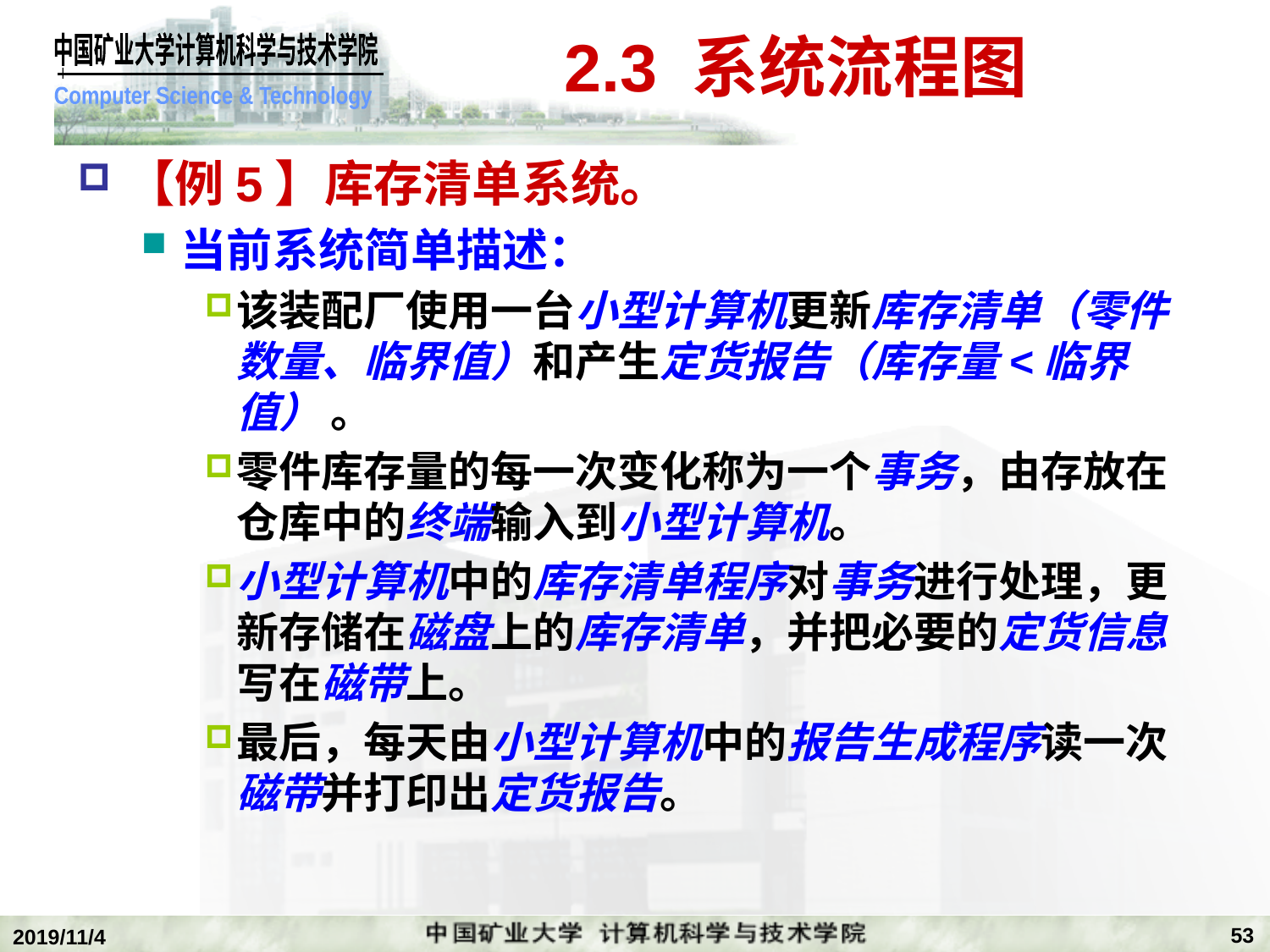

# 2.3 系统流程图
【例5】库存清单系统。
当前系统简单描述：
该装配厂使用一台小型计算机更新库存清单（零件数量、临界值）和产生定货报告（库存量<临界值） 。
零件库存量的每一次变化称为一个事务，由存放在仓库中的终端输入到小型计算机。
小型计算机中的库存清单程序对事务进行处理，更新存储在磁盘上的库存清单，并把必要的定货信息写在磁带上。
最后，每天由小型计算机中的报告生成程序读一次磁带并打印出定货报告。
53
2019/11/4